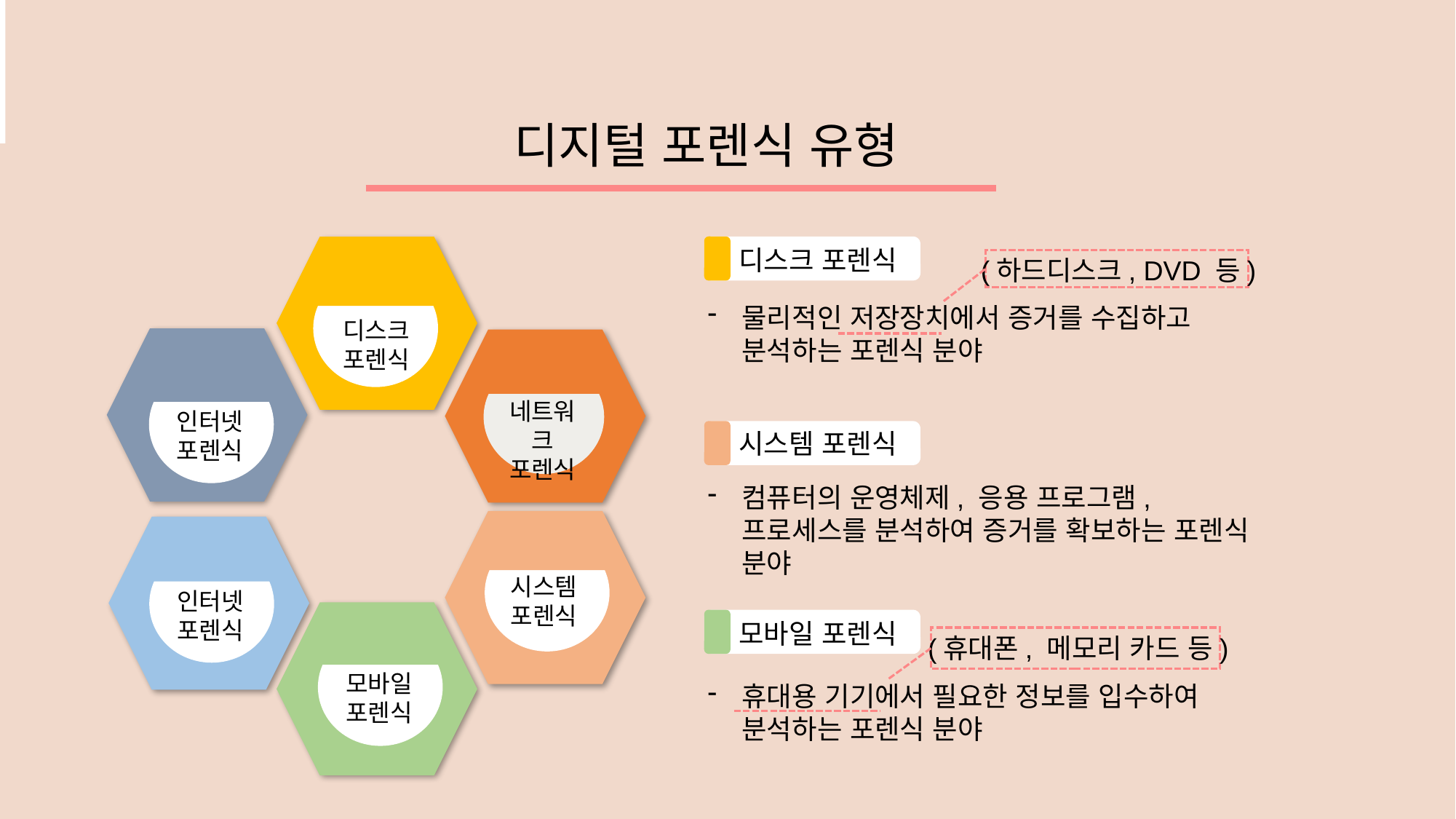

디지털 포렌식 유형

디스크 포렌식

디스크
포렌식

네트워크
포렌식
인터넷
포렌식

시스템
포렌식
인터넷
포렌식

모바일
포렌식
(하드디스크, DVD 등)

물리적인 저장장치에서 증거를 수집하고 분석하는 포렌식 분야

시스템 포렌식
컴퓨터의 운영체제, 응용 프로그램, 프로세스를 분석하여 증거를 확보하는 포렌식 분야

모바일 포렌식
(휴대폰, 메모리 카드 등)

휴대용 기기에서 필요한 정보를 입수하여 분석하는 포렌식 분야